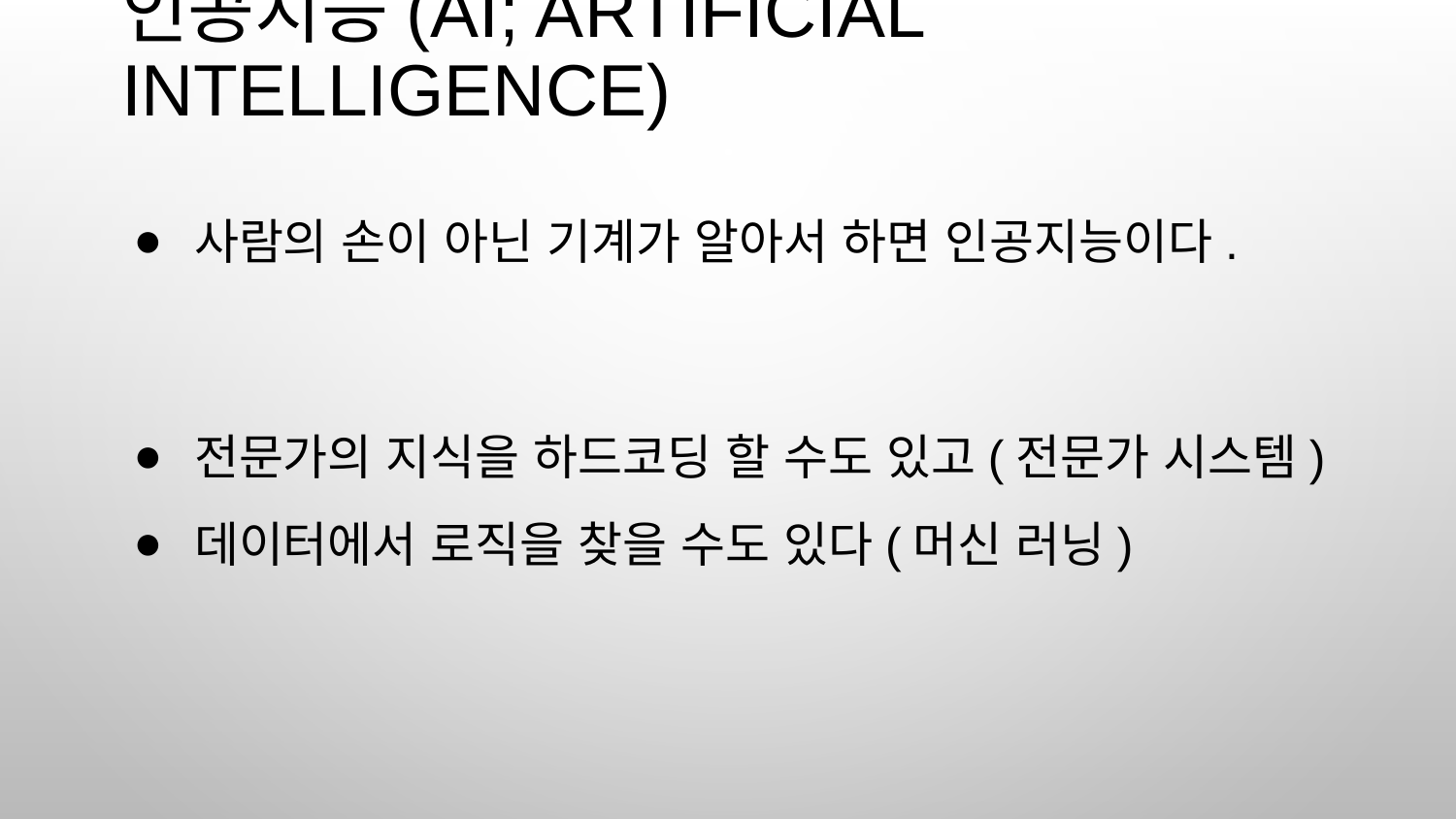

# 인공지능(AI; Artificial Intelligence)
사람의 손이 아닌 기계가 알아서 하면 인공지능이다.

전문가의 지식을 하드코딩 할 수도 있고(전문가 시스템)
데이터에서 로직을 찾을 수도 있다(머신 러닝)